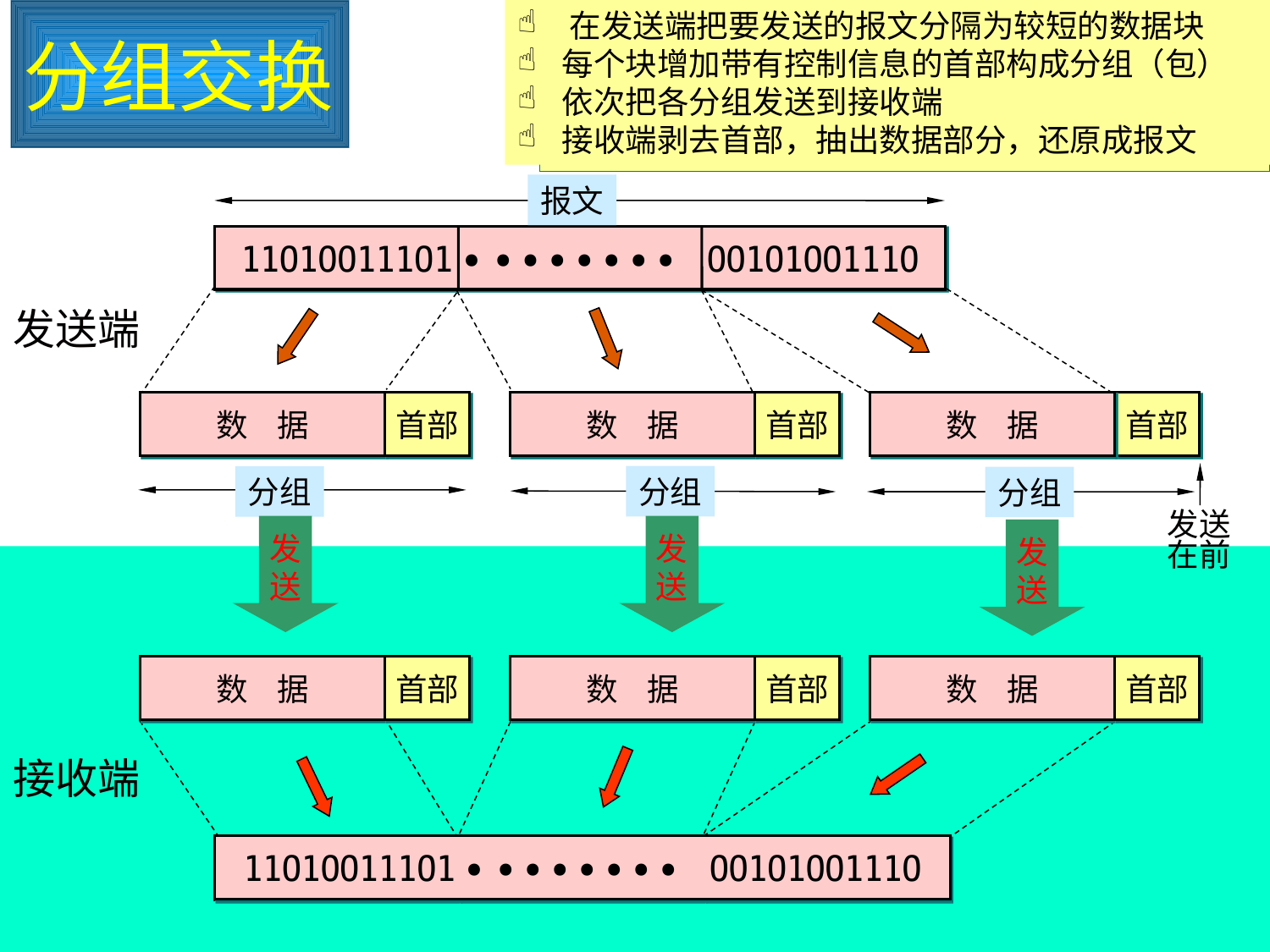

分组交换
  在发送端把要发送的报文分隔为较短的数据块
 每个块增加带有控制信息的首部构成分组（包）
 依次把各分组发送到接收端
 接收端剥去首部，抽出数据部分，还原成报文

报文

11010011101 •  • • • • • • •   00101001110

发送端

数    据

数    据

数    据
首部
首部
首部

发送
在前
发
送
分组

分组

分组

发
送
发
送

数    据
首部
数    据
首部
数    据
首部

数    据

数    据

数    据
接收端
11010011101 •  • • • • • • •   00101001110
115